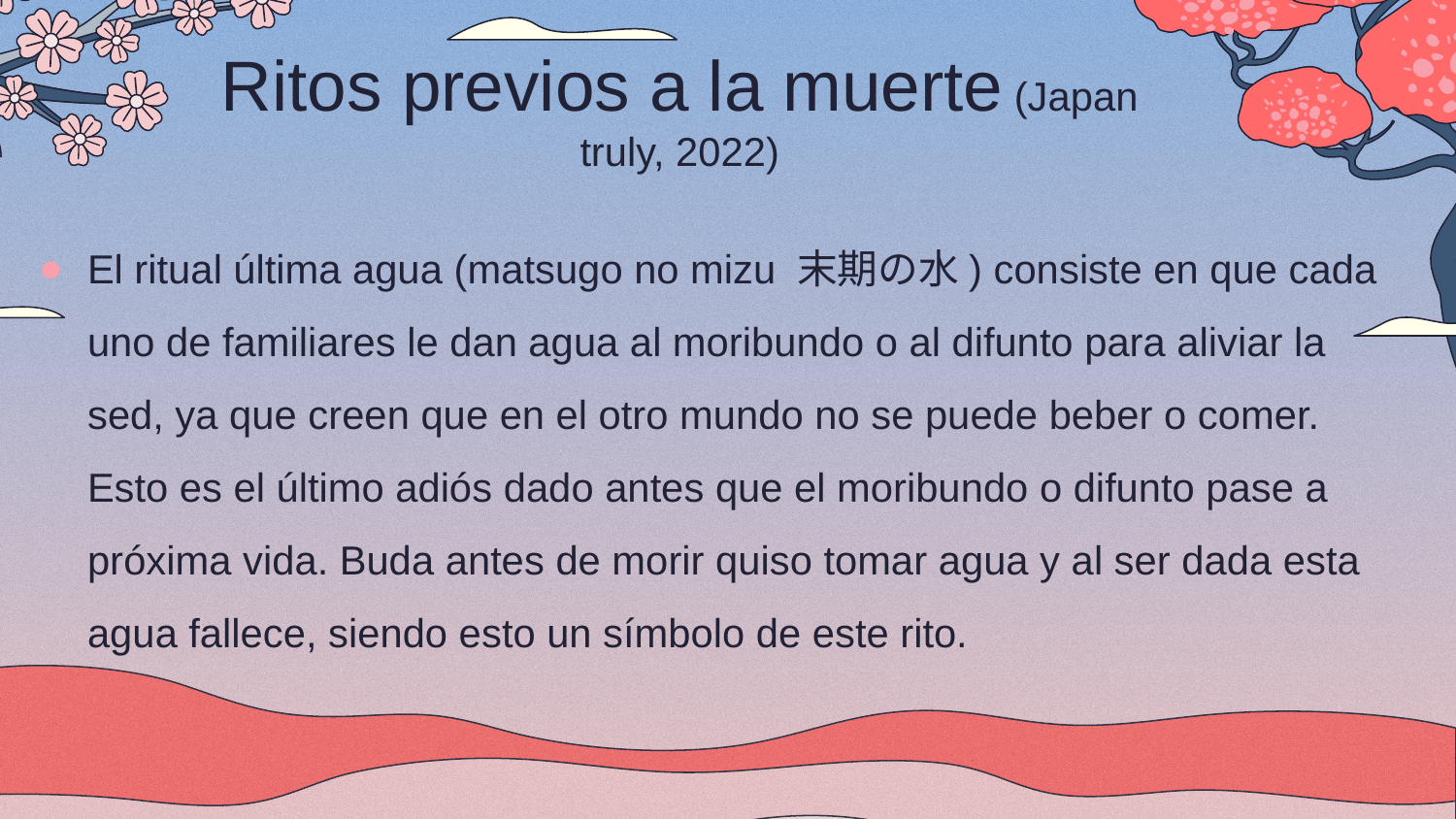

# Ritos previos a la muerte (Japan truly, 2022)
El ritual última agua (matsugo no mizu 末期の水) consiste en que cada uno de familiares le dan agua al moribundo o al difunto para aliviar la sed, ya que creen que en el otro mundo no se puede beber o comer. Esto es el último adiós dado antes que el moribundo o difunto pase a próxima vida. Buda antes de morir quiso tomar agua y al ser dada esta agua fallece, siendo esto un símbolo de este rito.